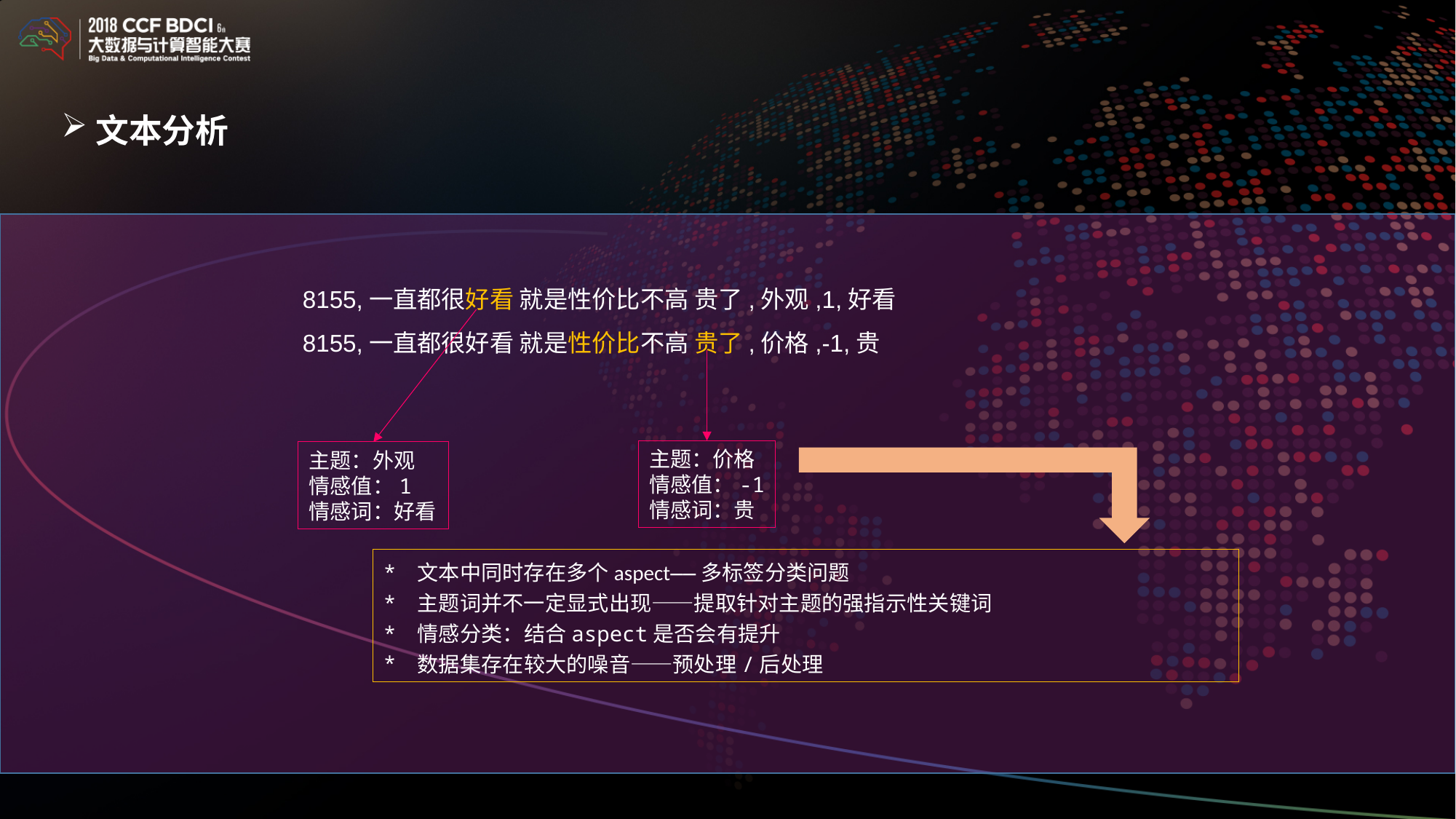

文本分析

8155,一直都很好看 就是性价比不高 贵了,外观,1,好看
8155,一直都很好看 就是性价比不高 贵了,价格,-1,贵
主题：价格
情感值：-1
情感词：贵
主题：外观
情感值：1
情感词：好看

文本中同时存在多个aspect——多标签分类问题
主题词并不一定显式出现——提取针对主题的强指示性关键词
情感分类：结合aspect是否会有提升
数据集存在较大的噪音——预处理/后处理